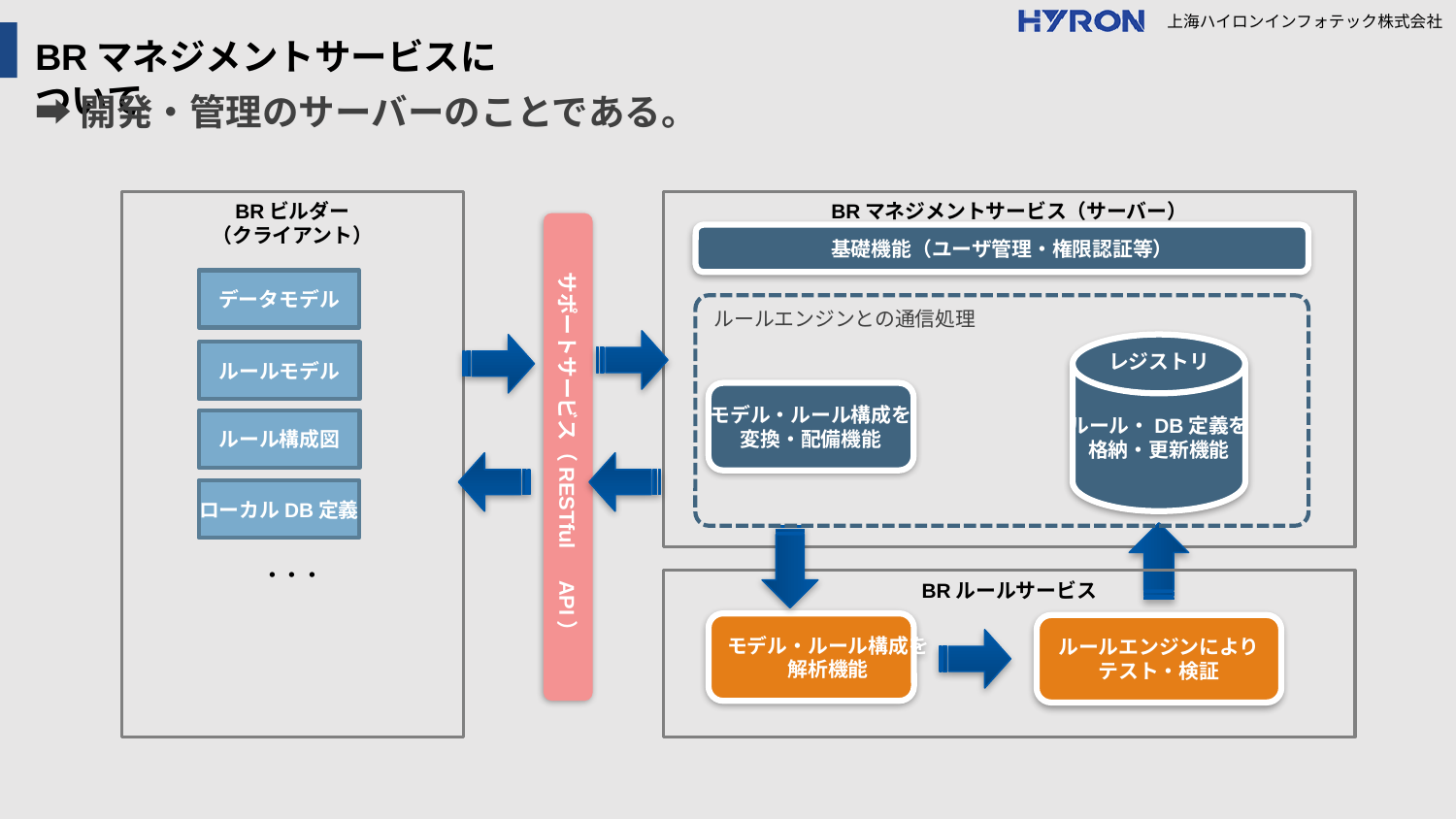

BRマネジメントサービスについて
➡️開発・管理のサーバーのことである。
BRビルダー
（クライアント）

・・・
BRマネジメントサービス（サーバー）

サポートサービス（RESTful　API）
基礎機能（ユーザ管理・権限認証等）
データモデル
ルールエンジンとの通信処理

ルール・DB定義を
格納・更新機能

ルールモデル
レジストリ
モデル・ルール構成を
変換・配備機能
ルール構成図

ローカルDB定義

BRルールサービス

モデル・ルール構成を
解析機能
ルールエンジンにより
テスト・検証